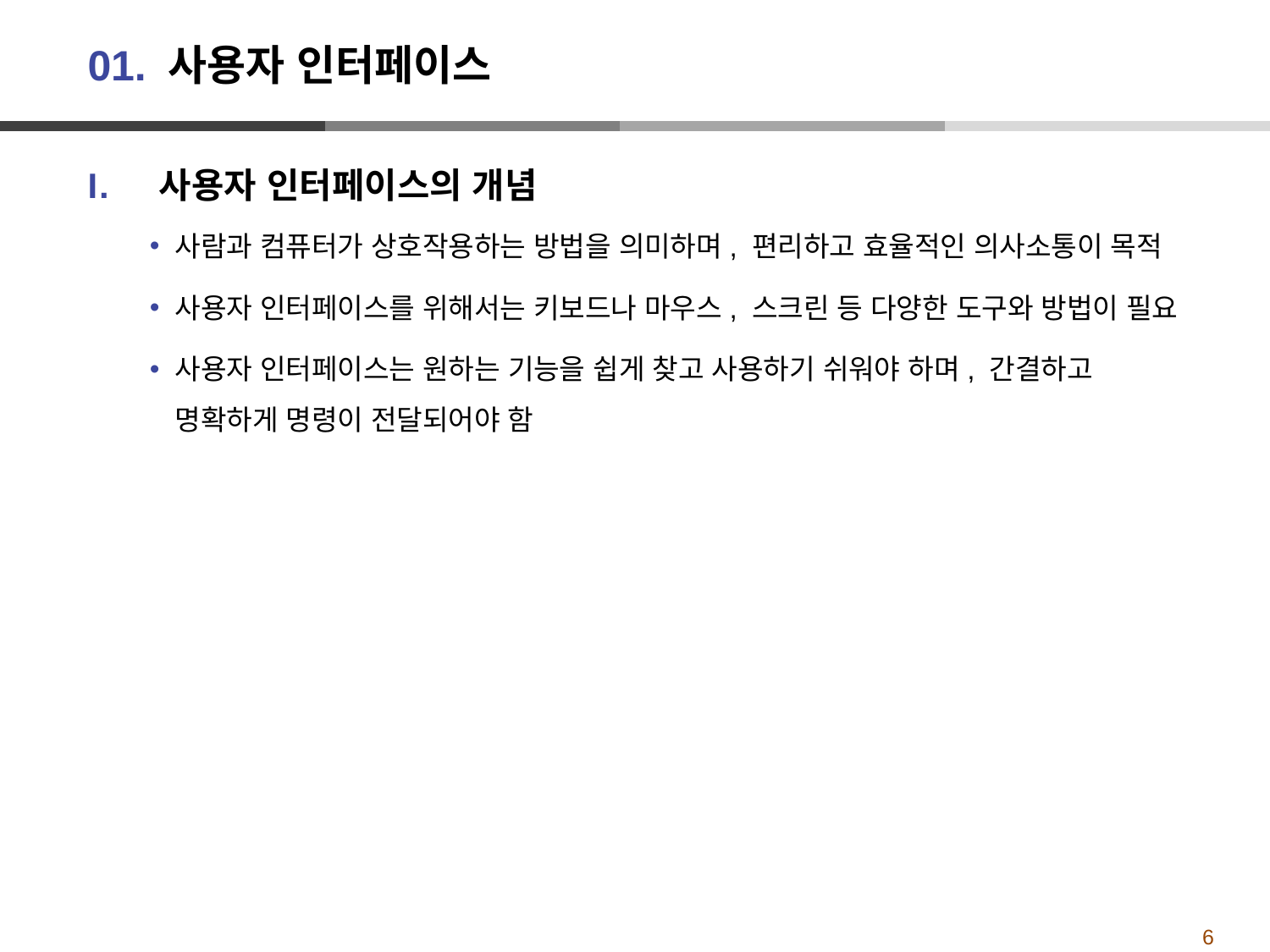

# 01. 사용자 인터페이스
사용자 인터페이스의 개념
사람과 컴퓨터가 상호작용하는 방법을 의미하며, 편리하고 효율적인 의사소통이 목적
사용자 인터페이스를 위해서는 키보드나 마우스, 스크린 등 다양한 도구와 방법이 필요
사용자 인터페이스는 원하는 기능을 쉽게 찾고 사용하기 쉬워야 하며, 간결하고 명확하게 명령이 전달되어야 함